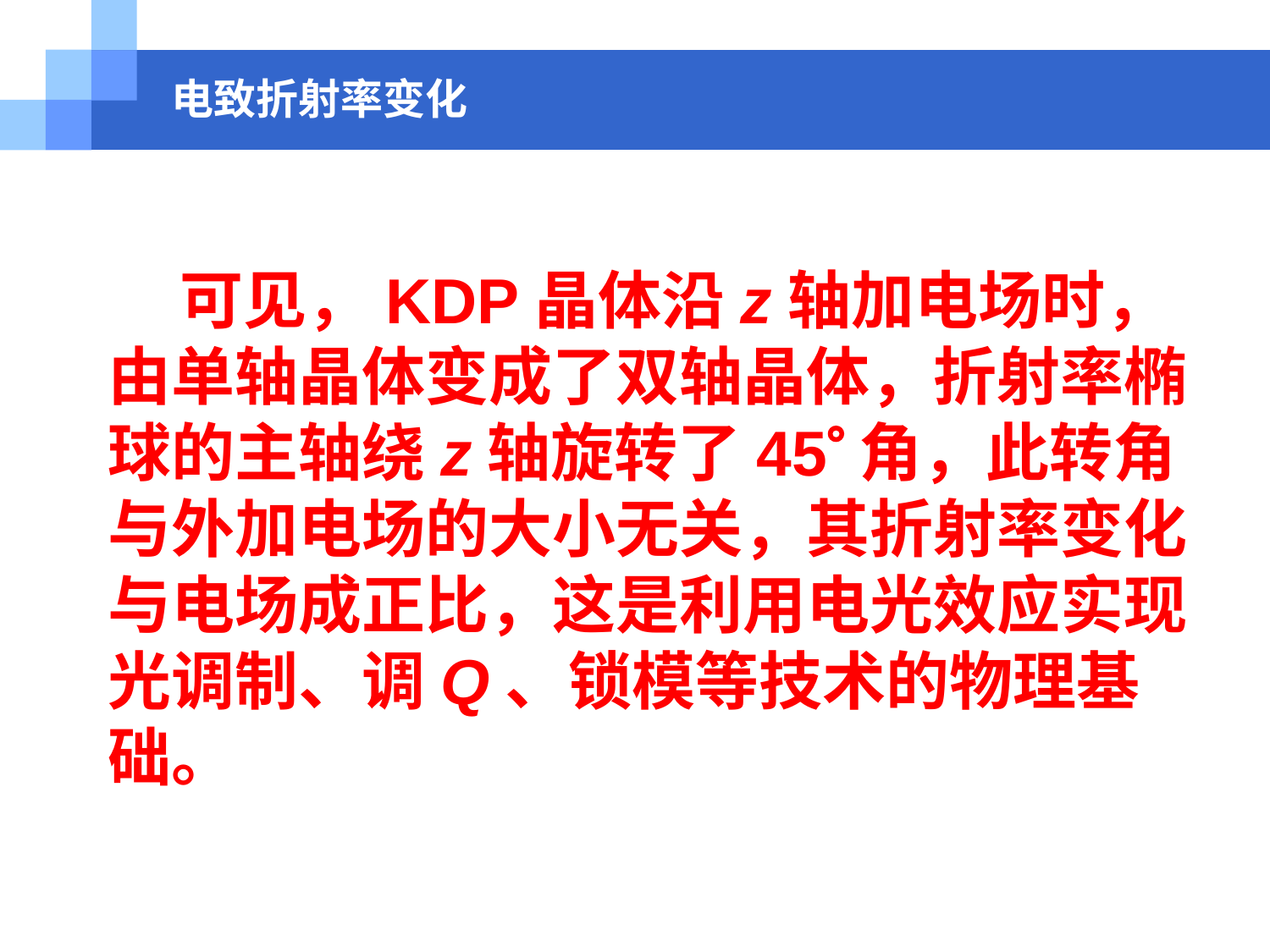

电致折射率变化
    可见，KDP晶体沿z轴加电场时，由单轴晶体变成了双轴晶体，折射率椭球的主轴绕z轴旋转了45°角，此转角与外加电场的大小无关，其折射率变化与电场成正比，这是利用电光效应实现光调制、调Q、锁模等技术的物理基础。